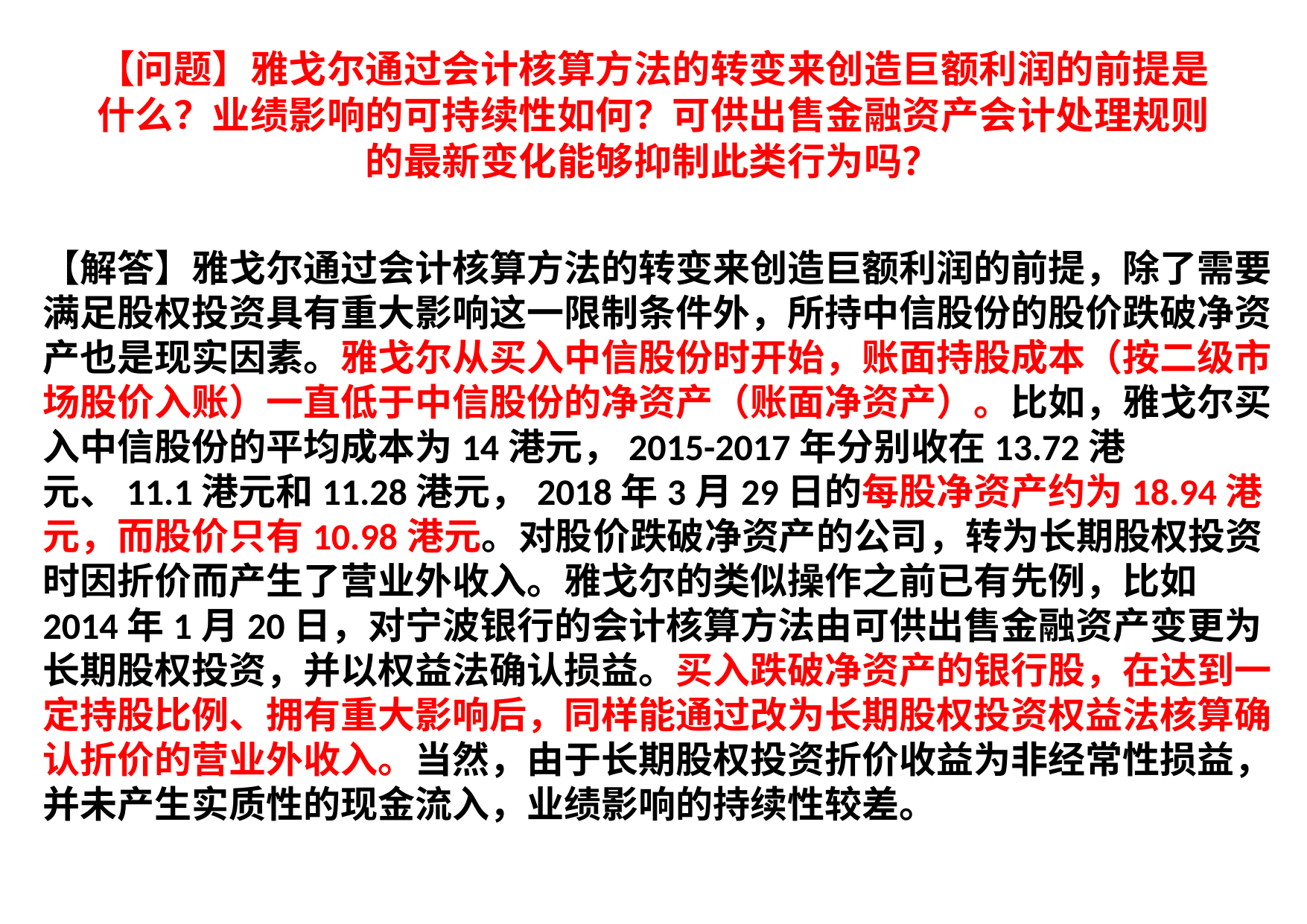

# 【问题】雅戈尔通过会计核算方法的转变来创造巨额利润的前提是什么？业绩影响的可持续性如何？可供出售金融资产会计处理规则的最新变化能够抑制此类行为吗？
【解答】雅戈尔通过会计核算方法的转变来创造巨额利润的前提，除了需要满足股权投资具有重大影响这一限制条件外，所持中信股份的股价跌破净资产也是现实因素。雅戈尔从买入中信股份时开始，账面持股成本（按二级市场股价入账）一直低于中信股份的净资产（账面净资产）。比如，雅戈尔买入中信股份的平均成本为14港元，2015-2017年分别收在13.72港元、11.1港元和11.28港元，2018年3月29日的每股净资产约为18.94港元，而股价只有10.98港元。对股价跌破净资产的公司，转为长期股权投资时因折价而产生了营业外收入。雅戈尔的类似操作之前已有先例，比如2014年1月20日，对宁波银行的会计核算方法由可供出售金融资产变更为长期股权投资，并以权益法确认损益。买入跌破净资产的银行股，在达到一定持股比例、拥有重大影响后，同样能通过改为长期股权投资权益法核算确认折价的营业外收入。当然，由于长期股权投资折价收益为非经常性损益，并未产生实质性的现金流入，业绩影响的持续性较差。
20